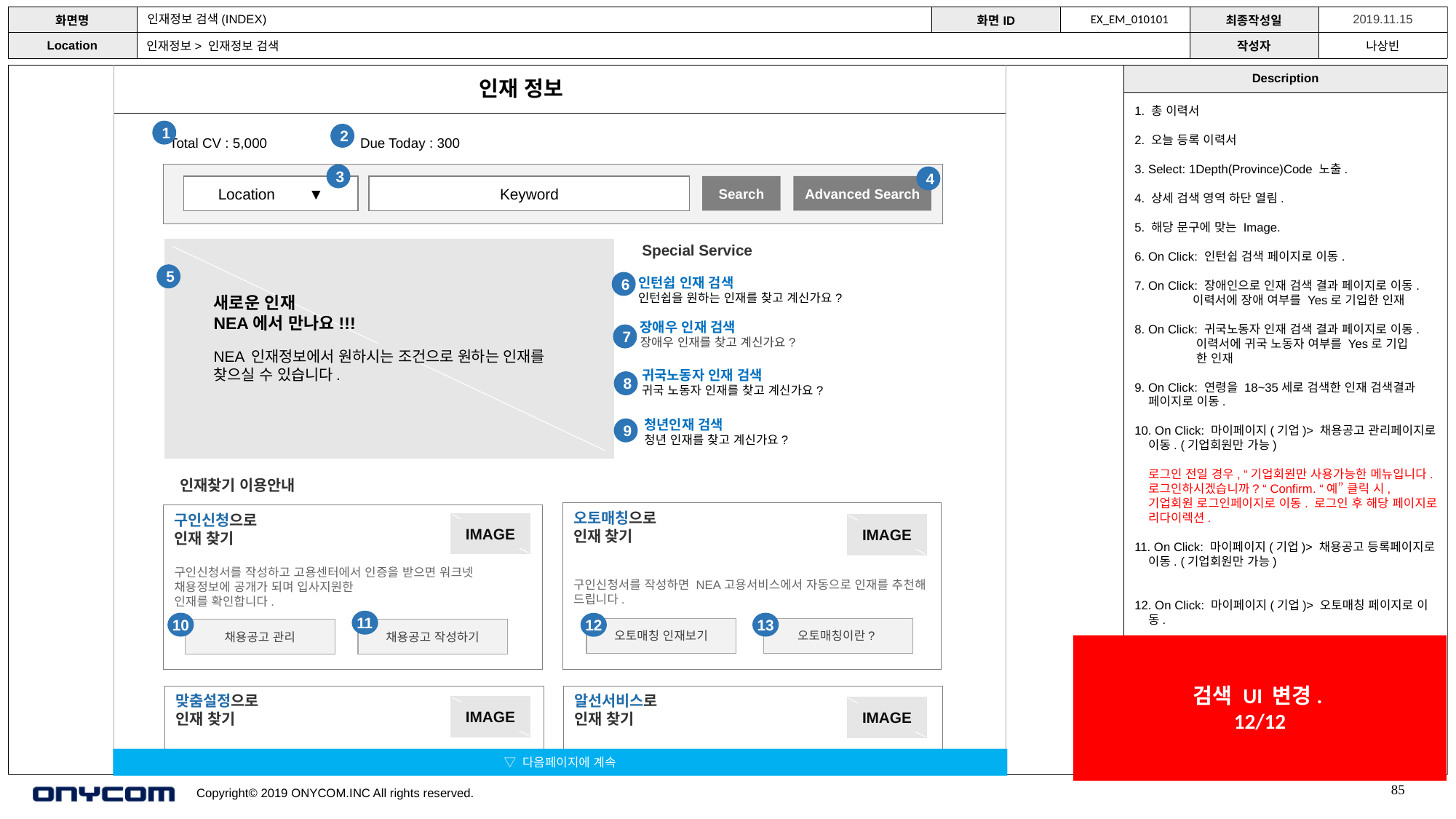

인재정보 검색(INDEX)
EX_EM_010101
인재정보> 인재정보 검색
인재 정보
1. 총 이력서

2. 오늘 등록 이력서

3. Select: 1Depth(Province)Code 노출.

4. 상세 검색 영역 하단 열림.

5. 해당 문구에 맞는 Image.

6. On Click: 인턴쉽 검색 페이지로 이동.

7. On Click: 장애인으로 인재 검색 결과 페이지로 이동.
                이력서에 장애 여부를 Yes로 기입한 인재

8. On Click: 귀국노동자 인재 검색 결과 페이지로 이동.
                 이력서에 귀국 노동자 여부를 Yes로 기입
                 한 인재

9. On Click: 연령을 18~35세로 검색한 인재 검색결과 페이지로 이동.

10. On Click: 마이페이지(기업)> 채용공고 관리페이지로 이동. (기업회원만 가능)
로그인 전일 경우, “기업회원만 사용가능한 메뉴입니다. 로그인하시겠습니까? “ Confirm. “예” 클릭 시, 기업회원 로그인페이지로 이동. 로그인 후 해당 페이지로 리다이렉션.

11. On Click: 마이페이지(기업)> 채용공고 등록페이지로 이동. (기업회원만 가능)

12. On Click: 마이페이지(기업)> 오토매칭 페이지로 이동.

13. On Click 사용자 매뉴얼의 해당 페이지로 이동.

1
2
Total CV : 5,000
Due Today : 300

3
4
Search
Advanced Search
Location        ▼
Keyword
Special Service

5
인턴쉽 인재 검색
인턴쉽을 원하는 인재를 찾고 계신가요?
6
새로운 인재
NEA에서 만나요!!!

NEA 인재정보에서 원하시는 조건으로 원하는 인재를
찾으실 수 있습니다.
장애우 인재 검색
장애우 인재를 찾고 계신가요?
7
귀국노동자 인재 검색
귀국 노동자 인재를 찾고 계신가요?
8
청년인재 검색
청년 인재를 찾고 계신가요?
9
인재찾기 이용안내
오토매칭으로
인재 찾기

구인신청서를 작성하면 NEA고용서비스에서 자동으로 인재를 추천해 드립니다.
구인신청으로
인재 찾기

구인신청서를 작성하고 고용센터에서 인증을 받으면 워크넷 채용정보에 공개가 되며 입사지원한
인재를 확인합니다.

IMAGE

IMAGE
11
10
13
12
오토매칭이란?
오토매칭 인재보기
채용공고 작성하기
채용공고 관리
검색 UI 변경.
12/12
맞춤설정으로
인재 찾기
알선서비스로
인재 찾기

IMAGE

IMAGE
▽ 다음페이지에 계속
85